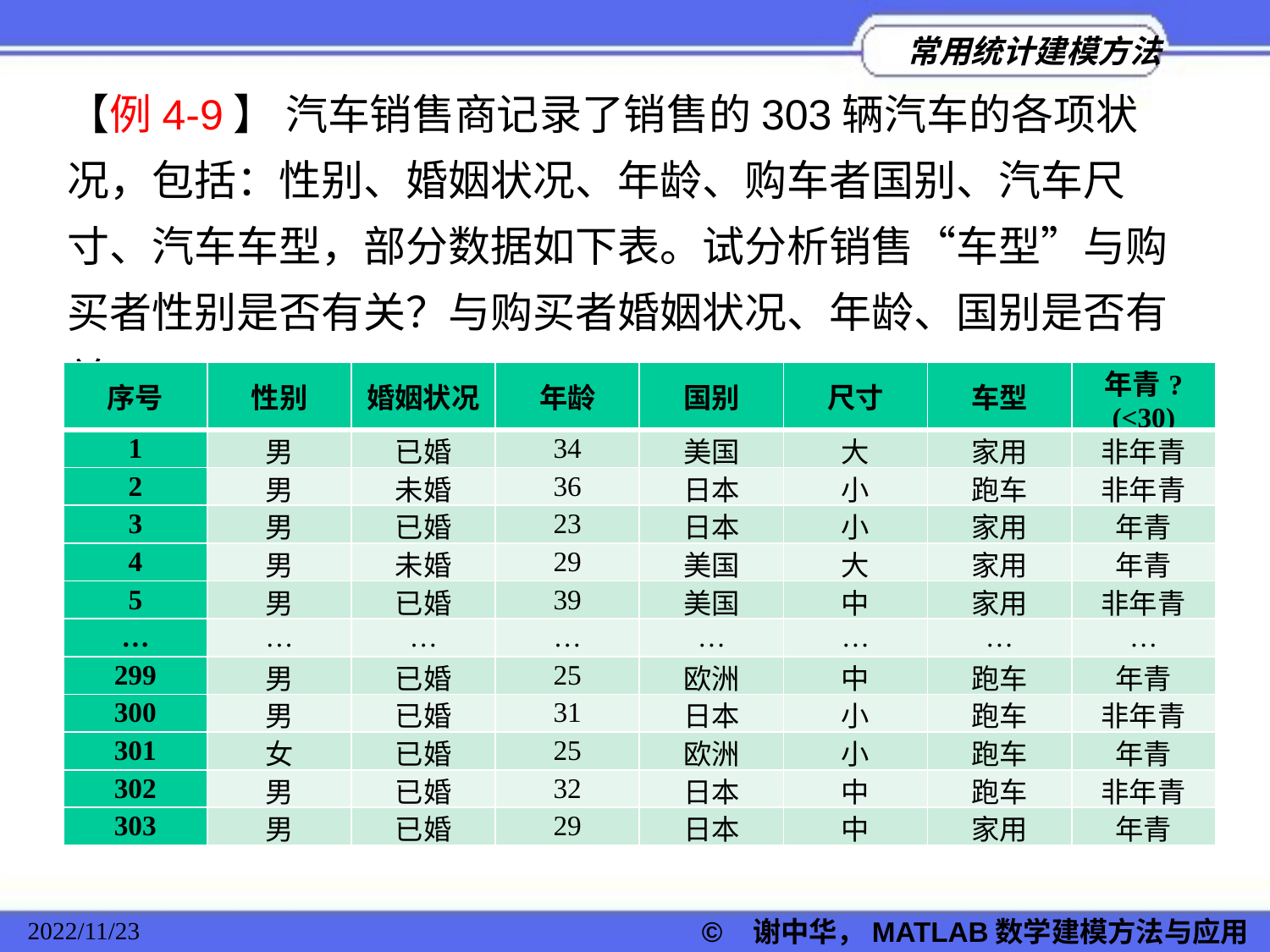

【例4-9】 汽车销售商记录了销售的303辆汽车的各项状况，包括：性别、婚姻状况、年龄、购车者国别、汽车尺寸、汽车车型，部分数据如下表。试分析销售“车型”与购买者性别是否有关？与购买者婚姻状况、年龄、国别是否有关？
| 序号 | 性别 | 婚姻状况 | 年龄 | 国别 | 尺寸 | 车型 | 年青?(<30) |
| --- | --- | --- | --- | --- | --- | --- | --- |
| 1 | 男 | 已婚 | 34 | 美国 | 大 | 家用 | 非年青 |
| 2 | 男 | 未婚 | 36 | 日本 | 小 | 跑车 | 非年青 |
| 3 | 男 | 已婚 | 23 | 日本 | 小 | 家用 | 年青 |
| 4 | 男 | 未婚 | 29 | 美国 | 大 | 家用 | 年青 |
| 5 | 男 | 已婚 | 39 | 美国 | 中 | 家用 | 非年青 |
| … | … | … | … | … | … | … | … |
| 299 | 男 | 已婚 | 25 | 欧洲 | 中 | 跑车 | 年青 |
| 300 | 男 | 已婚 | 31 | 日本 | 小 | 跑车 | 非年青 |
| 301 | 女 | 已婚 | 25 | 欧洲 | 小 | 跑车 | 年青 |
| 302 | 男 | 已婚 | 32 | 日本 | 中 | 跑车 | 非年青 |
| 303 | 男 | 已婚 | 29 | 日本 | 中 | 家用 | 年青 |
©   谢中华，MATLAB数学建模方法与应用
2022/11/23